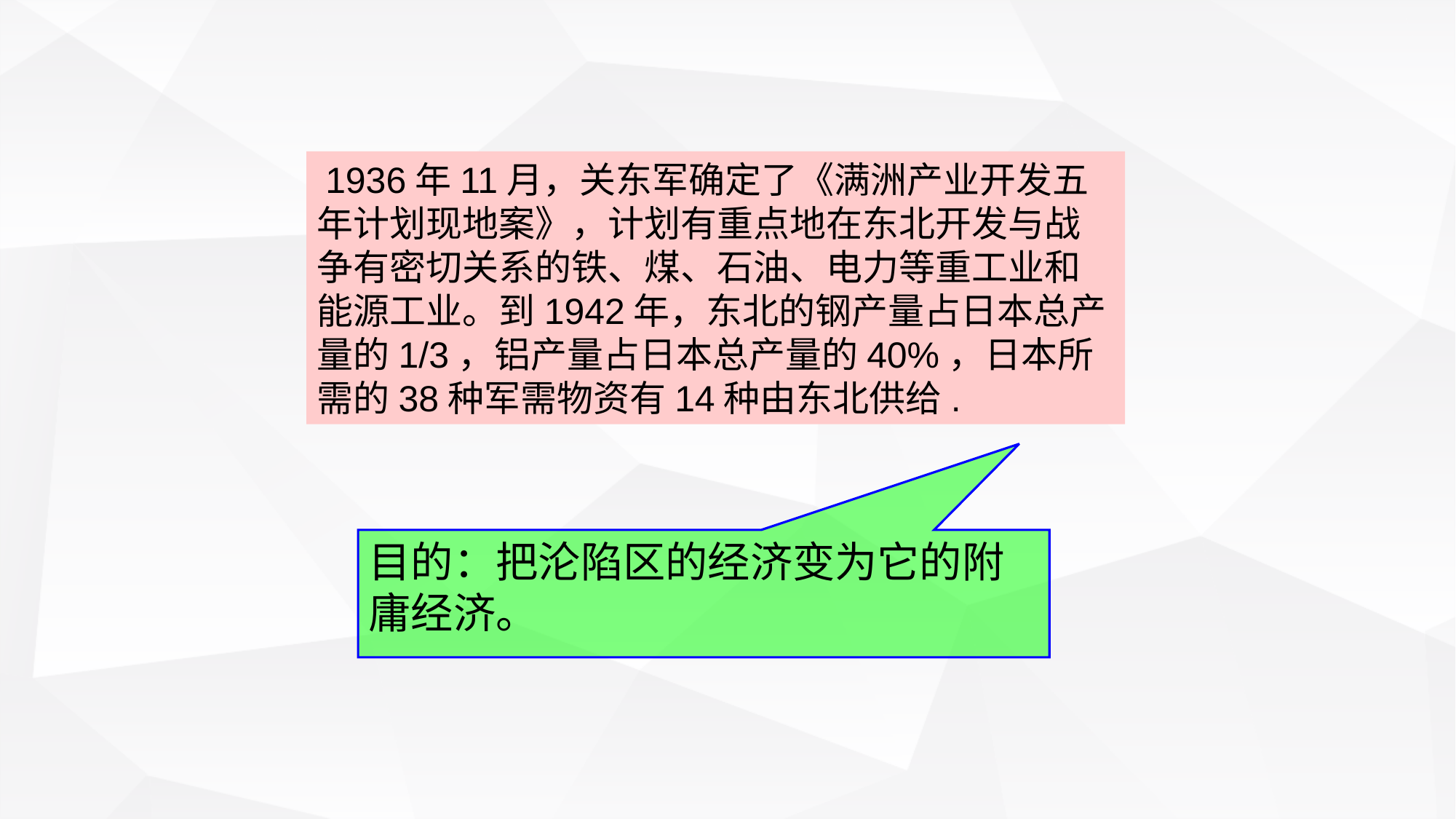

1936年11月，关东军确定了《满洲产业开发五年计划现地案》，计划有重点地在东北开发与战争有密切关系的铁、煤、石油、电力等重工业和能源工业。到1942年，东北的钢产量占日本总产量的1/3，铝产量占日本总产量的40%，日本所需的38种军需物资有14种由东北供给.
目的：把沦陷区的经济变为它的附庸经济。